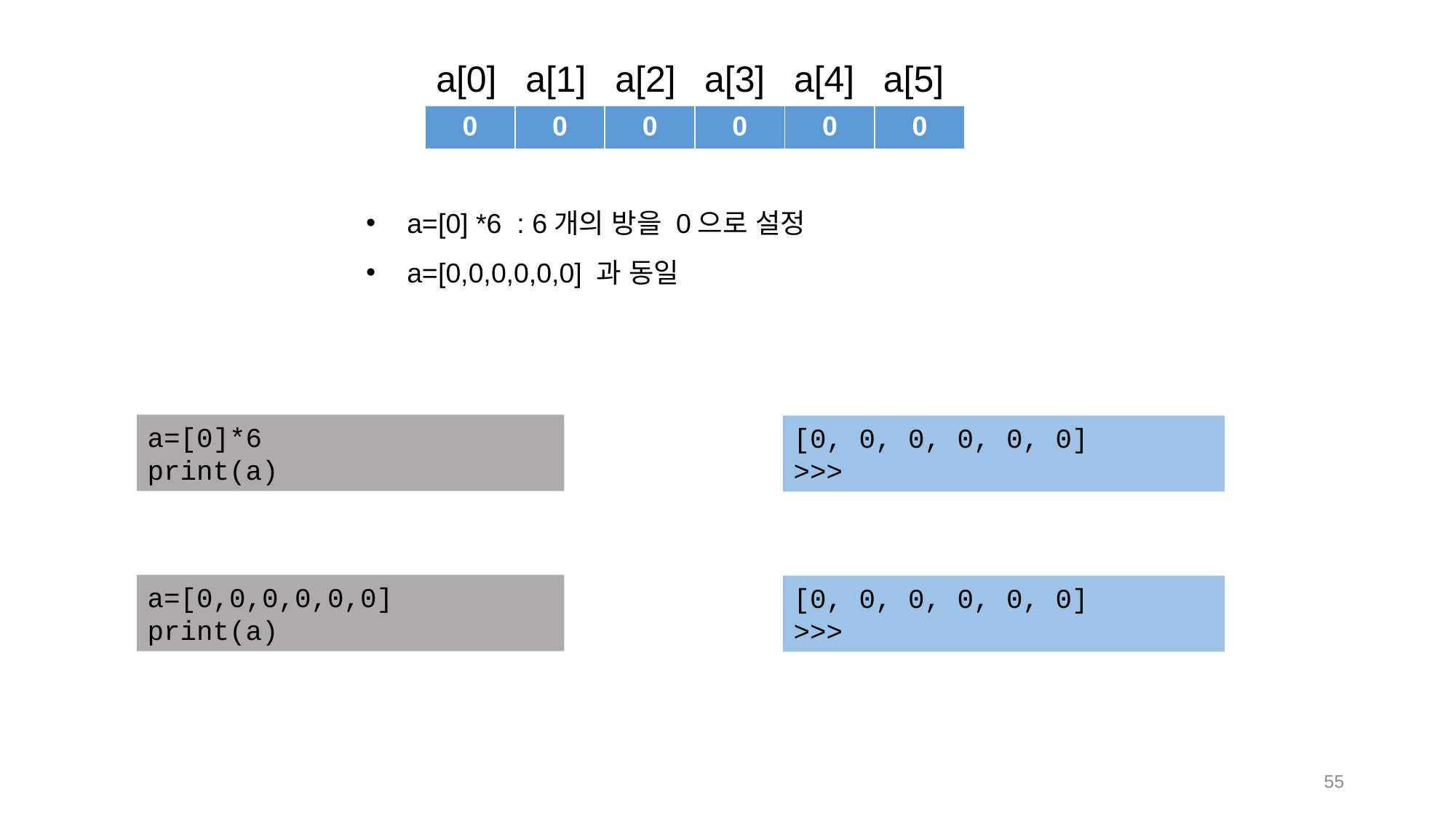

a[0]
a[1]
a[2]
a[3]
a[4]
a[5]
| 0 | 0 | 0 | 0 | 0 | 0 |
| --- | --- | --- | --- | --- | --- |
a=[0] *6  : 6개의 방을 0으로 설정
a=[0,0,0,0,0,0] 과 동일
a=[0]*6
print(a)
[0, 0, 0, 0, 0, 0]
>>>
a=[0,0,0,0,0,0]
print(a)
[0, 0, 0, 0, 0, 0]
>>>
55